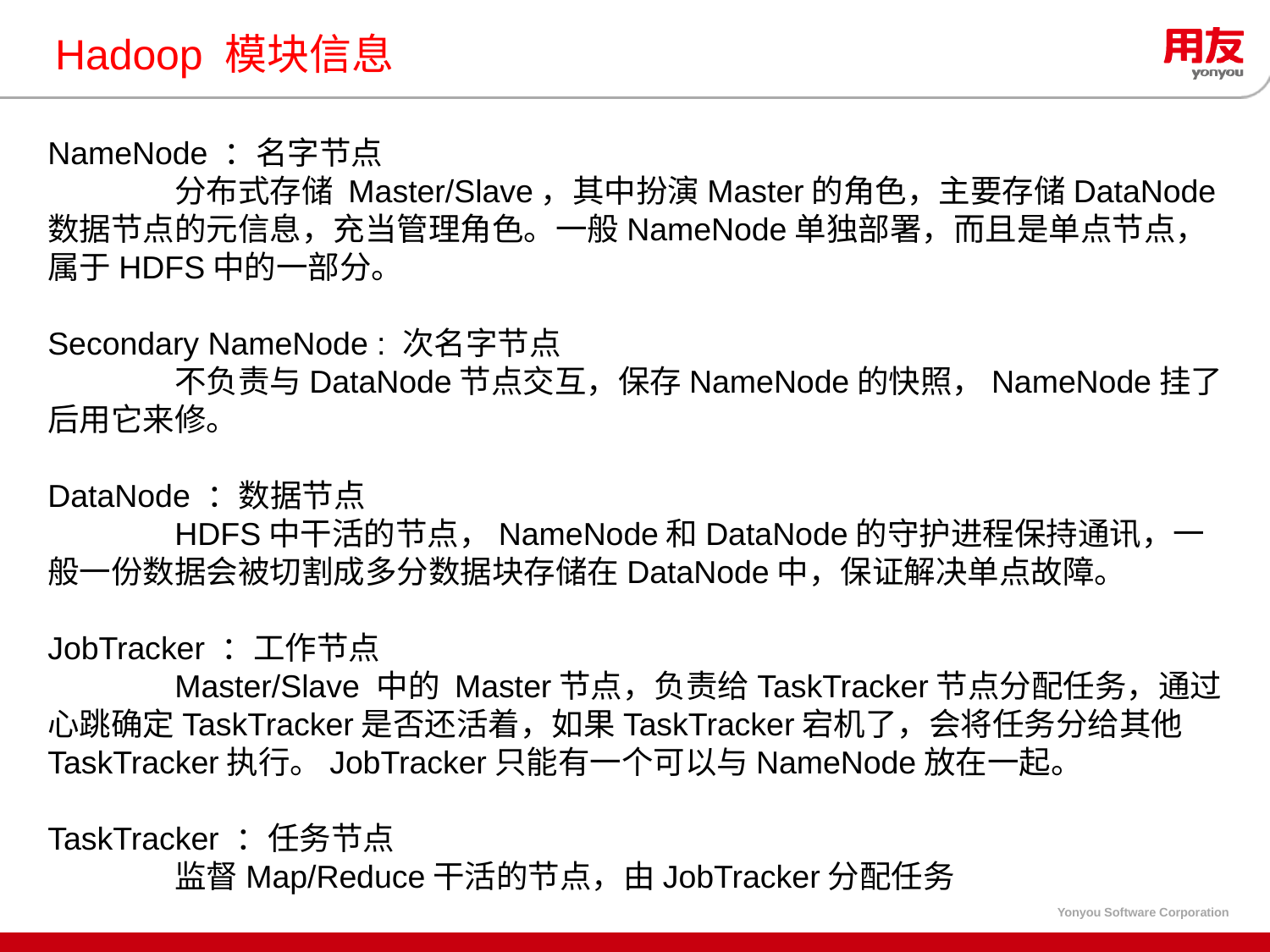

# Hadoop 模块信息
NameNode ：名字节点
	分布式存储 Master/Slave，其中扮演Master的角色，主要存储DataNode数据节点的元信息，充当管理角色。一般NameNode单独部署，而且是单点节点，属于HDFS中的一部分。

Secondary NameNode : 次名字节点
	不负责与DataNode节点交互，保存NameNode的快照，NameNode挂了后用它来修。

DataNode ：数据节点
	HDFS中干活的节点，NameNode和DataNode的守护进程保持通讯，一般一份数据会被切割成多分数据块存储在DataNode中，保证解决单点故障。

JobTracker ：工作节点
	Master/Slave 中的 Master节点，负责给TaskTracker节点分配任务，通过心跳确定TaskTracker是否还活着，如果TaskTracker宕机了，会将任务分给其他TaskTracker执行。JobTracker只能有一个可以与NameNode放在一起。

TaskTracker ：任务节点
	监督Map/Reduce干活的节点，由JobTracker分配任务